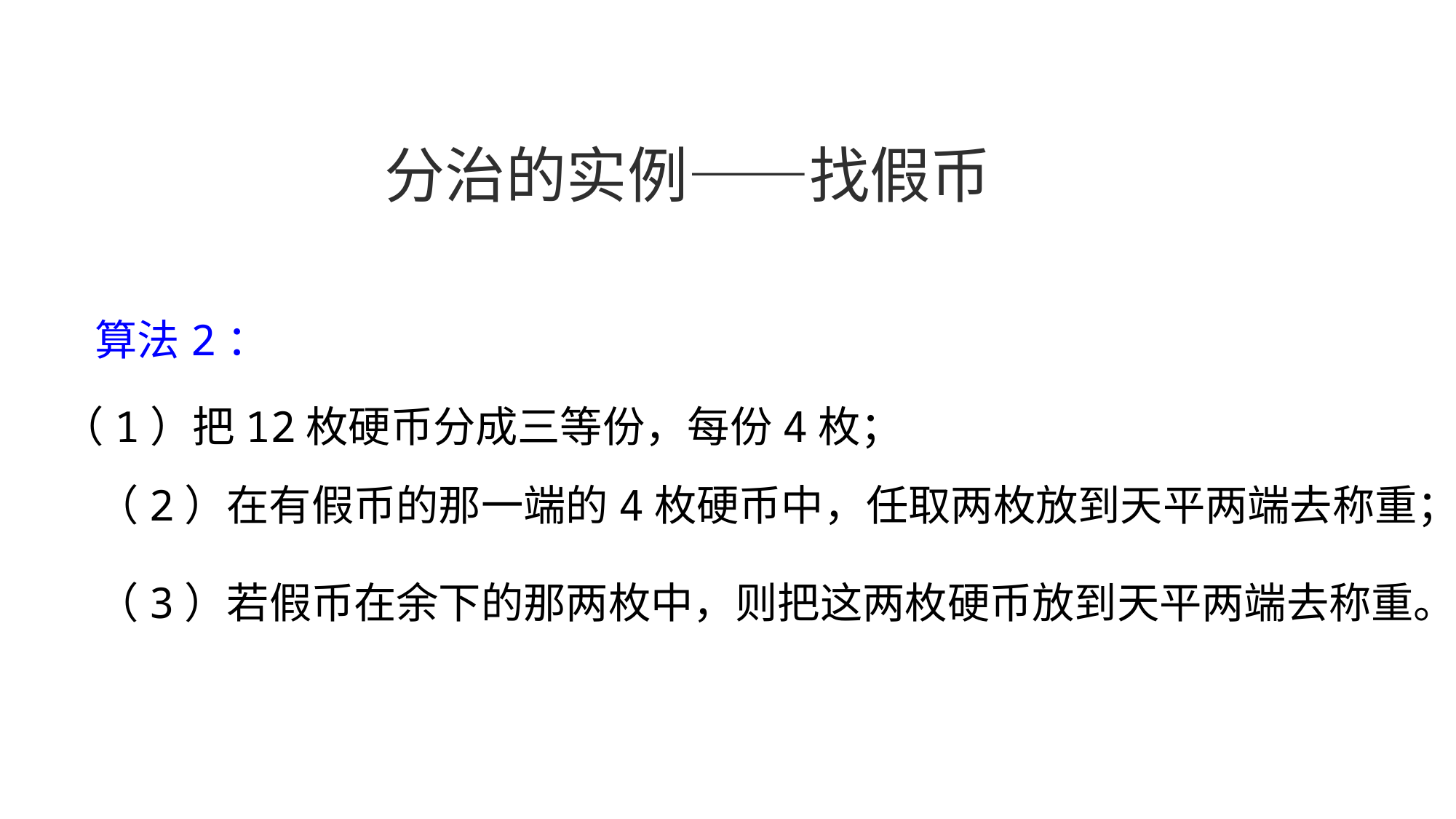

分治的实例——找假币
算法2：
（1）把12枚硬币分成三等份，每份4枚；
（2）在有假币的那一端的4枚硬币中，任取两枚放到天平两端去称重；
（3）若假币在余下的那两枚中，则把这两枚硬币放到天平两端去称重。